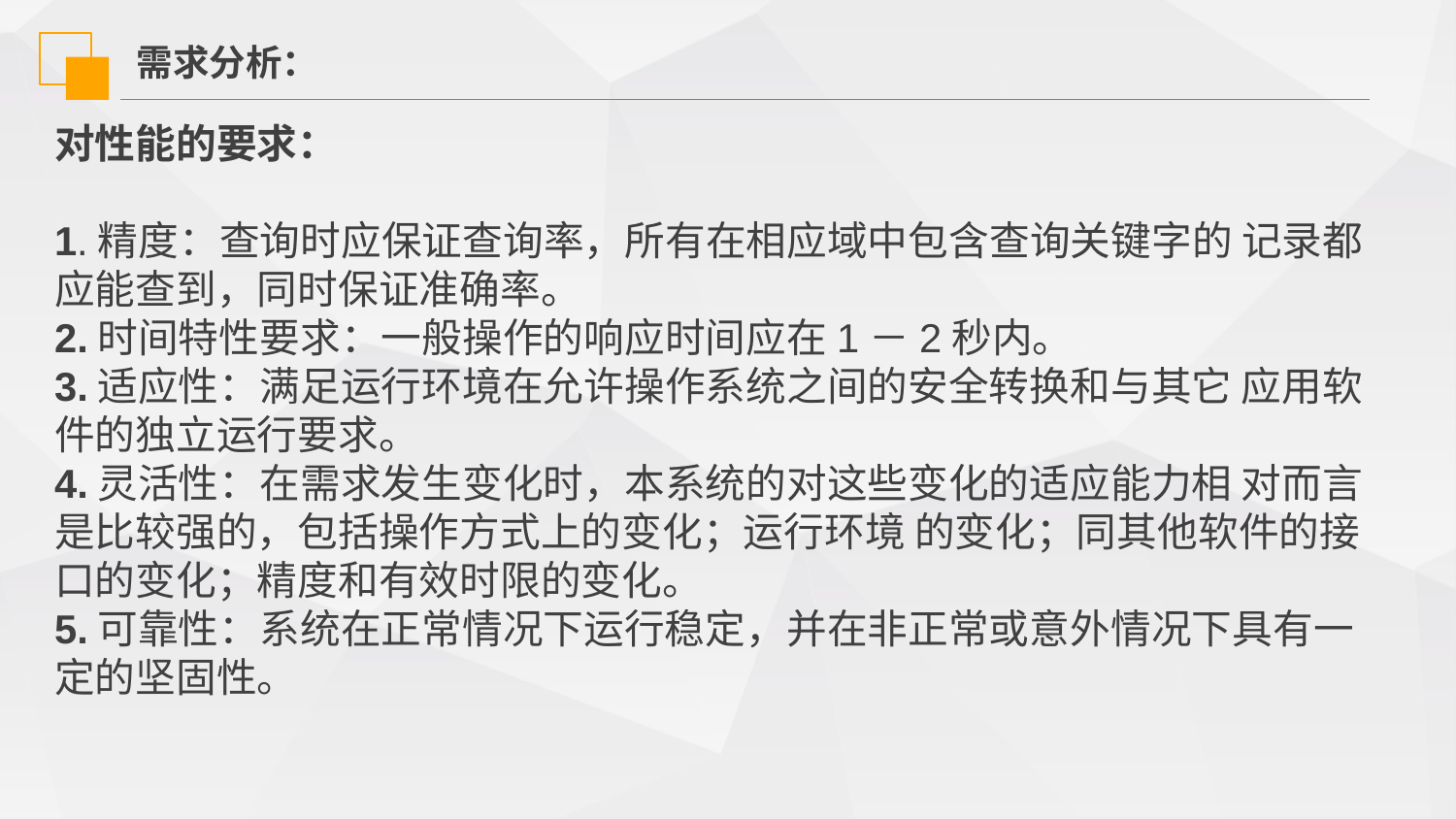

需求分析：
对性能的要求：

1.精度：查询时应保证查询率，所有在相应域中包含查询关键字的 记录都应能查到，同时保证准确率。
2.时间特性要求：一般操作的响应时间应在1－2秒内。
3.适应性：满足运行环境在允许操作系统之间的安全转换和与其它 应用软件的独立运行要求。
4.灵活性：在需求发生变化时，本系统的对这些变化的适应能力相 对而言是比较强的，包括操作方式上的变化；运行环境 的变化；同其他软件的接口的变化；精度和有效时限的变化。
5.可靠性：系统在正常情况下运行稳定，并在非正常或意外情况下具有一定的坚固性。